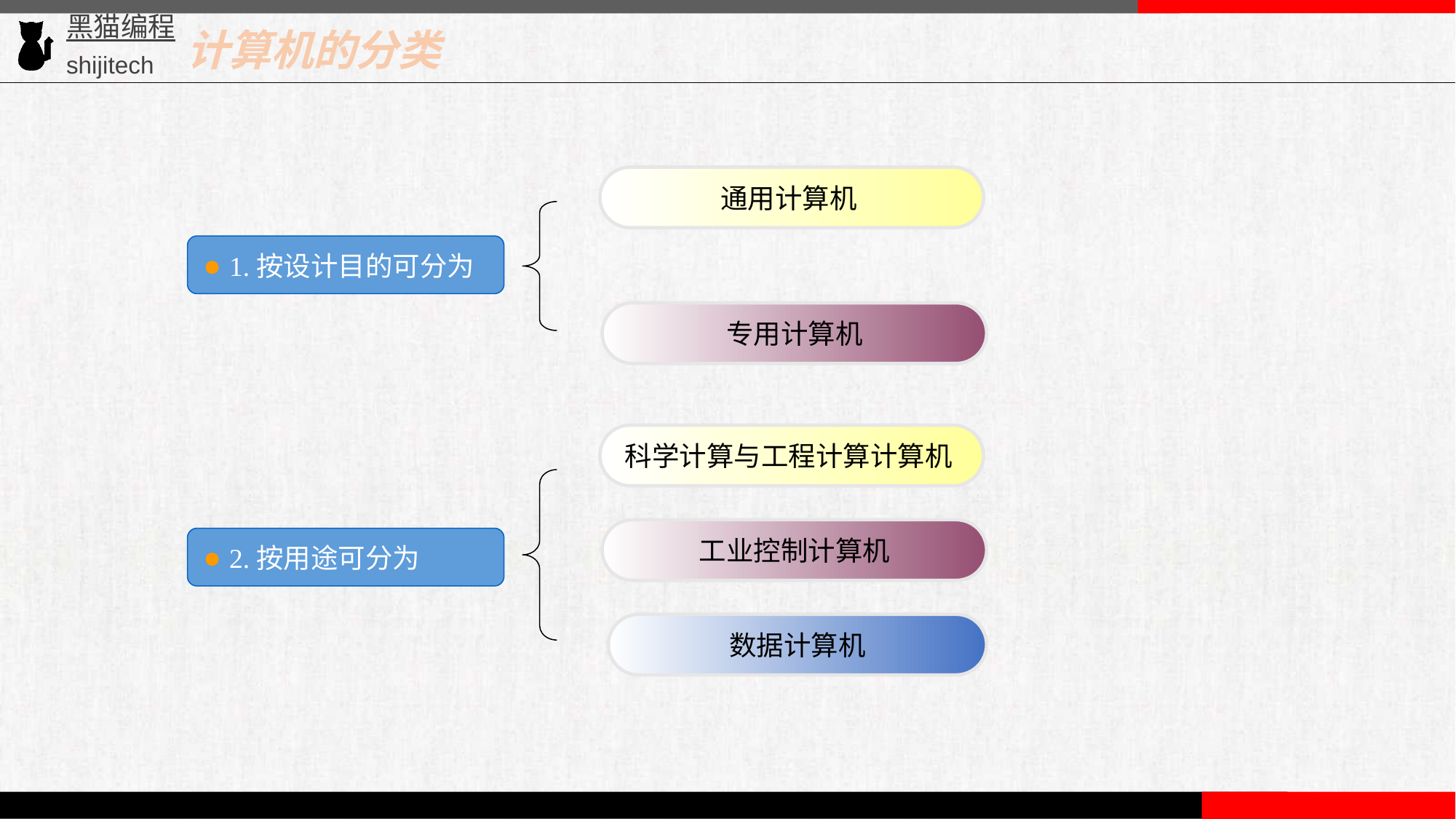

计算机的分类

通用计算机

● 1.按设计目的可分为
专用计算机
科学计算与工程计算计算机

工业控制计算机

● 2.按用途可分为
数据计算机